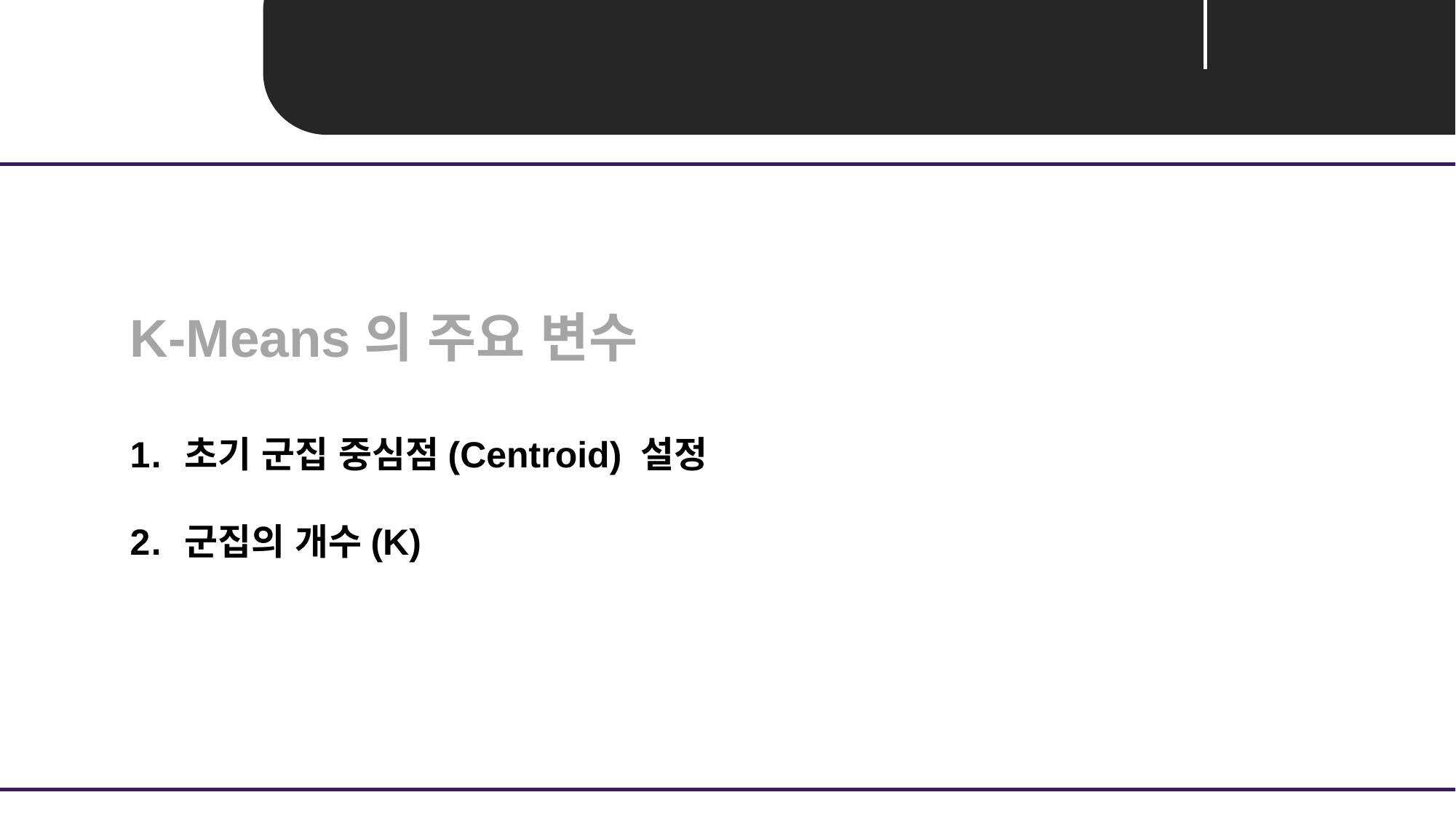

Unit  03 ㅣ  K-Means
K-Means의 주요 변수

초기 군집 중심점(Centroid) 설정

군집의 개수(K)